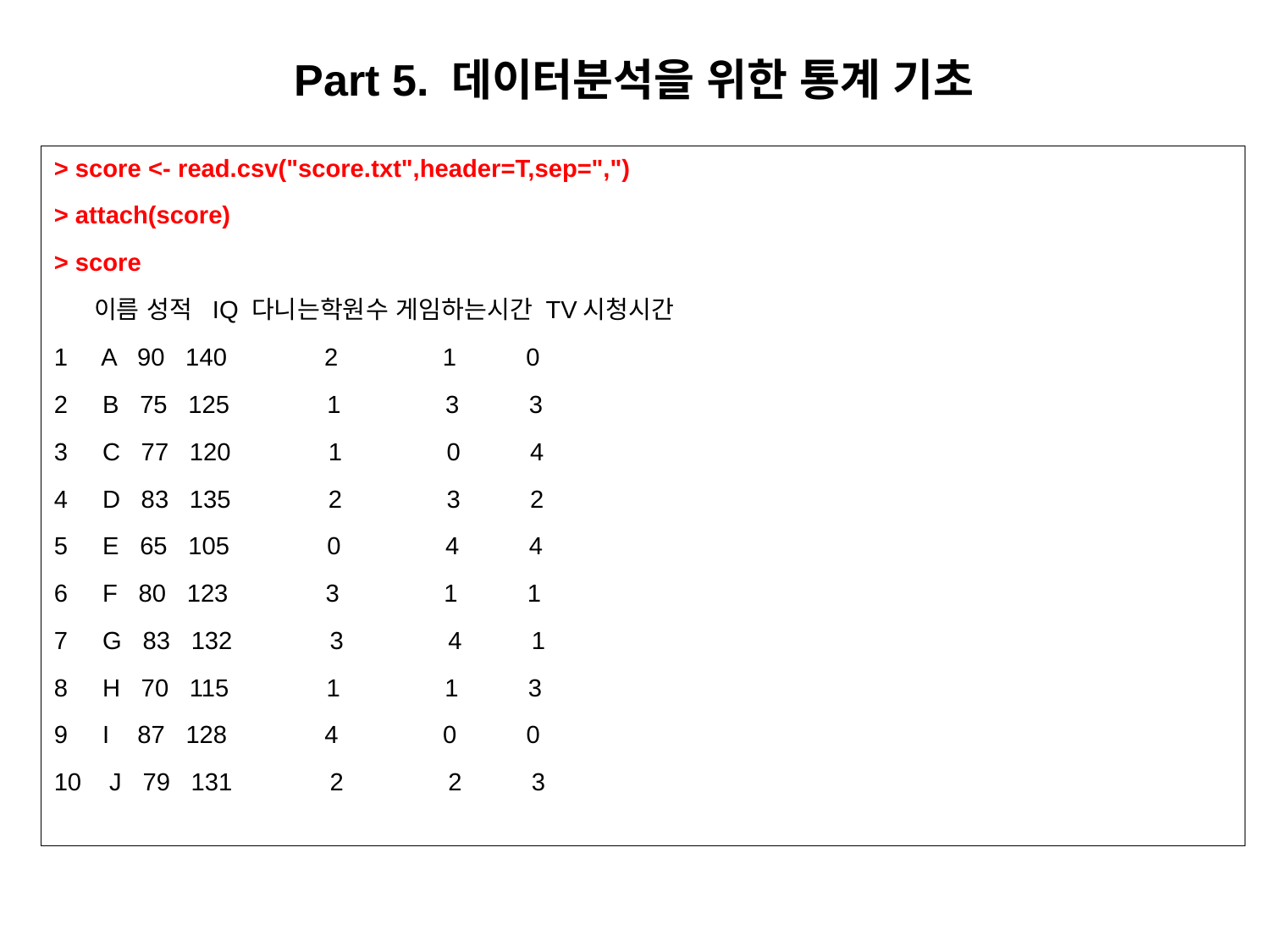

Part 5. 데이터분석을 위한 통계 기초
> score <- read.csv("score.txt",header=T,sep=",")
> attach(score)
> score
      이름 성적  IQ 다니는학원수 게임하는시간 TV시청시간
1     A   90   140              2               1          0
2     B   75   125              1               3          3
3     C   77   120              1               0          4
4     D   83   135              2               3          2
5     E   65   105              0               4          4
6     F   80   123              3               1          1
7     G   83   132              3               4          1
8     H   70   115              1               1          3
9     I    87   128              4               0          0
10    J   79   131              2               2          3